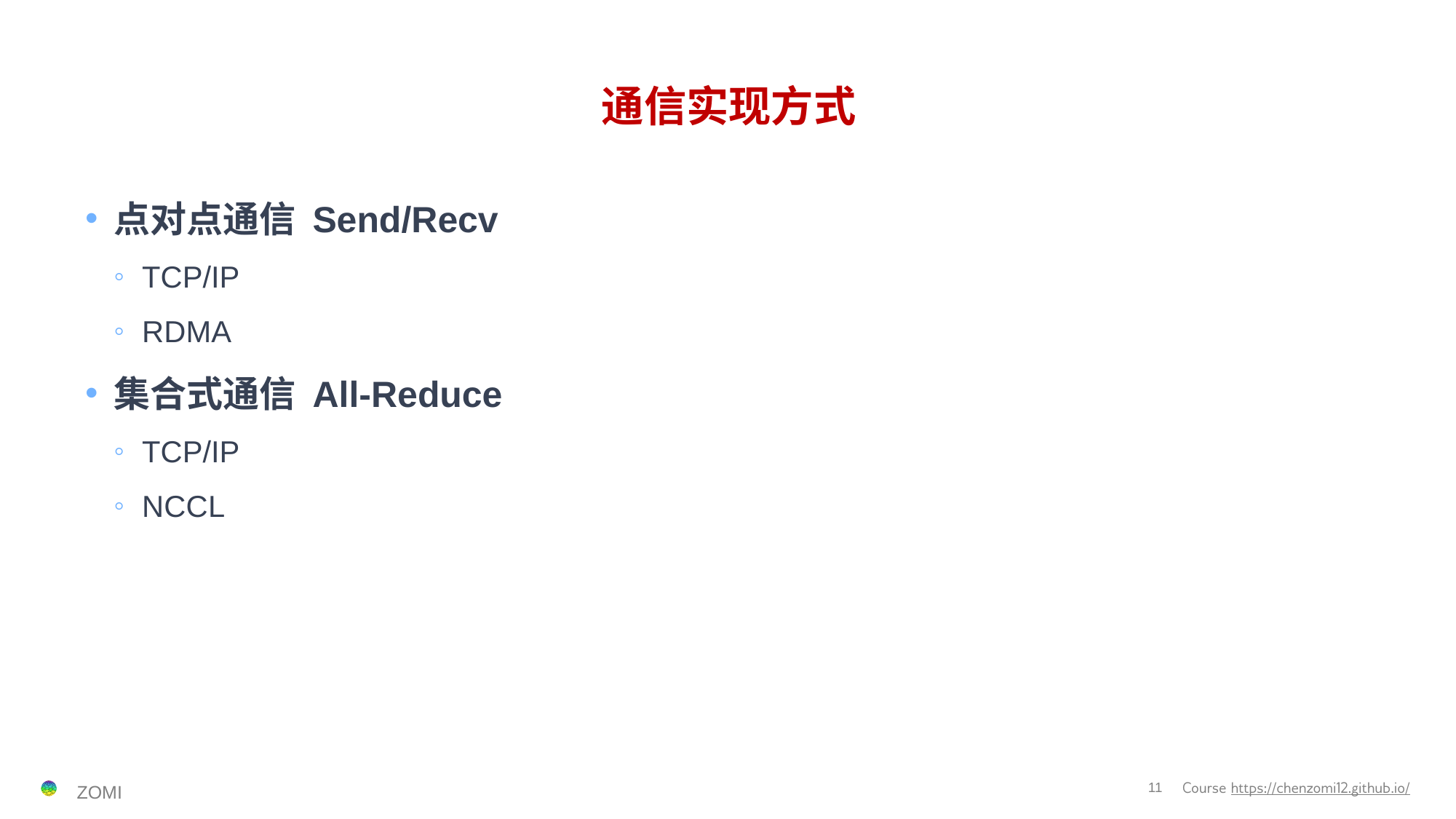

# 通信实现方式
点对点通信 Send/Recv
TCP/IP
RDMA
集合式通信 All-Reduce
TCP/IP
NCCL